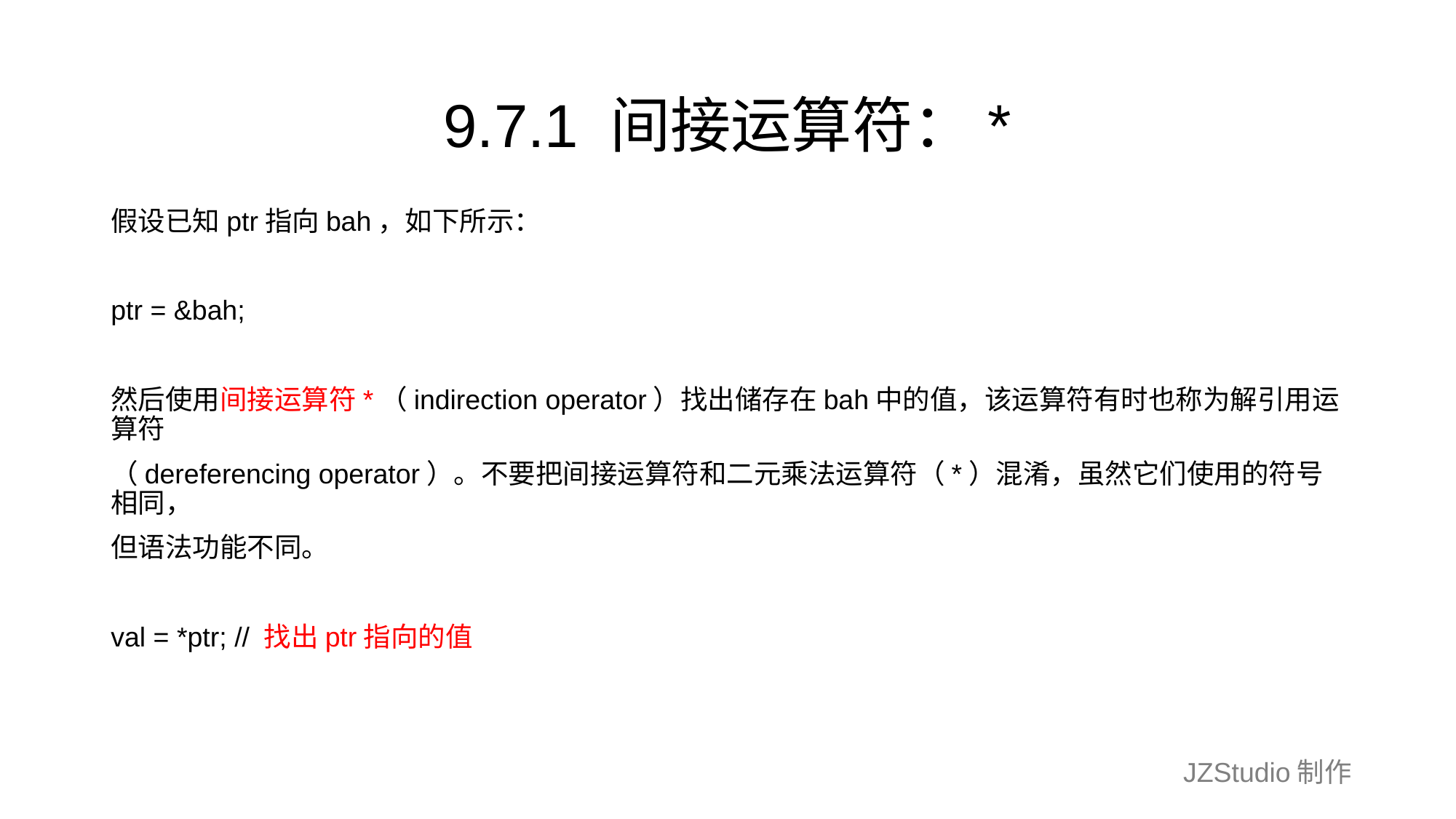

# 9.7.1 间接运算符：*
假设已知ptr指向bah，如下所示：

ptr = &bah;

然后使用间接运算符*（indirection operator）找出储存在bah中的值，该运算符有时也称为解引用运算符
（dereferencing operator）。不要把间接运算符和二元乘法运算符（*）混淆，虽然它们使用的符号相同，
但语法功能不同。

val = *ptr; // 找出ptr指向的值